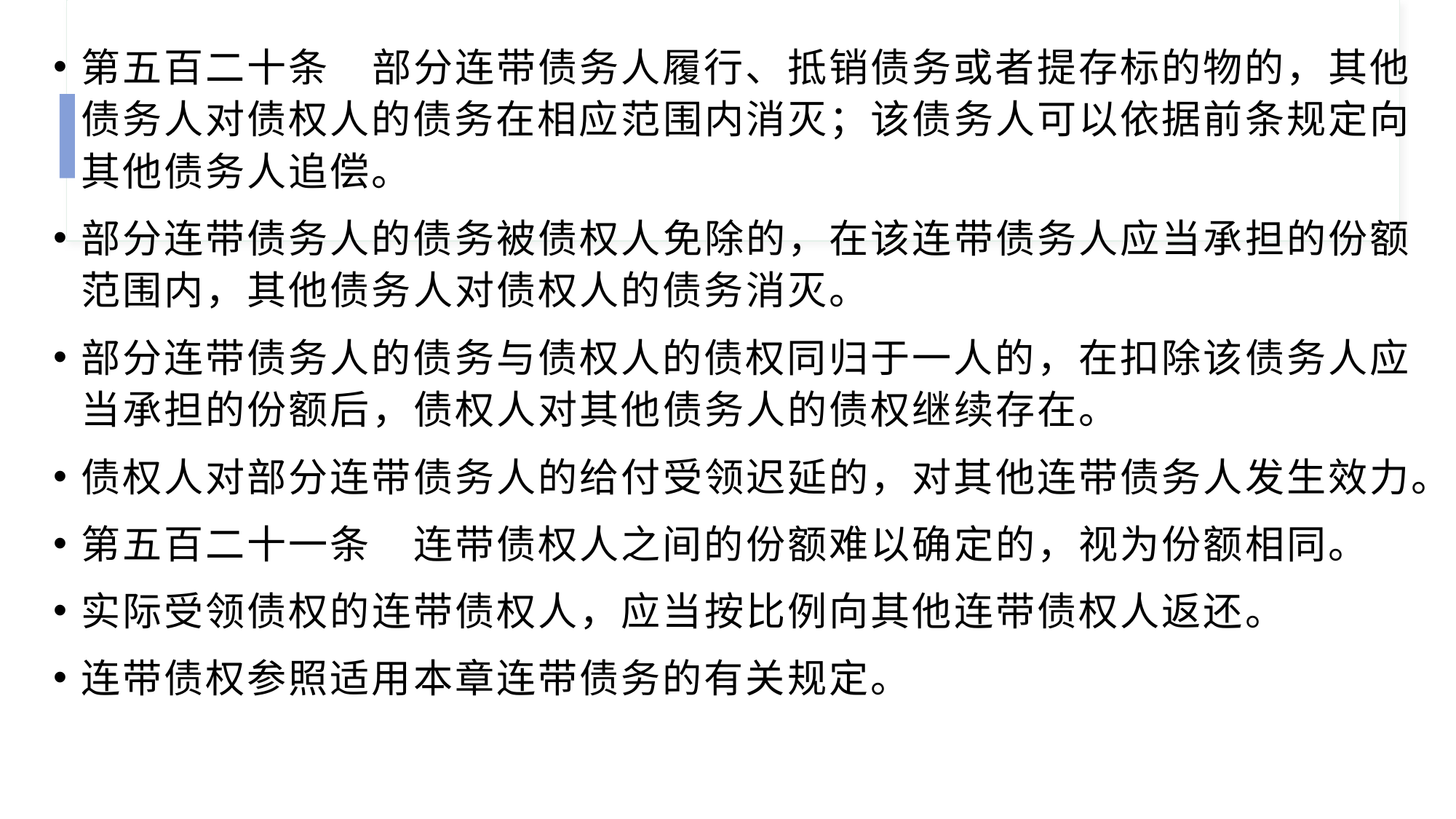

#
第五百二十条　部分连带债务人履行、抵销债务或者提存标的物的，其他债务人对债权人的债务在相应范围内消灭；该债务人可以依据前条规定向其他债务人追偿。
部分连带债务人的债务被债权人免除的，在该连带债务人应当承担的份额范围内，其他债务人对债权人的债务消灭。
部分连带债务人的债务与债权人的债权同归于一人的，在扣除该债务人应当承担的份额后，债权人对其他债务人的债权继续存在。
债权人对部分连带债务人的给付受领迟延的，对其他连带债务人发生效力。
第五百二十一条　连带债权人之间的份额难以确定的，视为份额相同。
实际受领债权的连带债权人，应当按比例向其他连带债权人返还。
连带债权参照适用本章连带债务的有关规定。